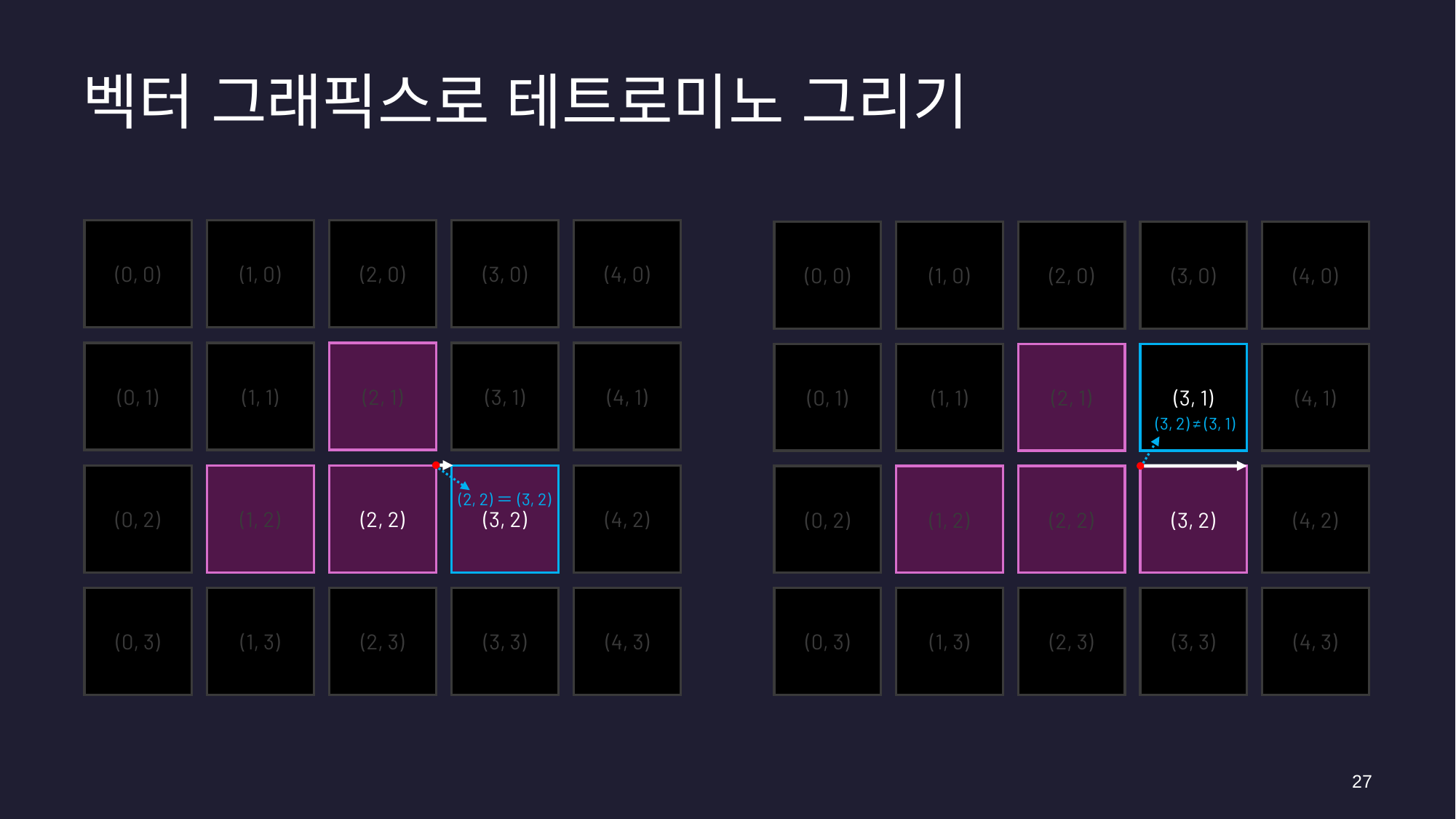

# 벡터 그래픽스로 테트로미노 그리기
(2, 0)
(3, 0)
(4, 0)
(1, 0)
(0, 0)
(2, 1)
(3, 1)
(4, 1)
(0, 1)
(1, 1)

(2, 2)
(3, 2)
(4, 2)
(0, 2)
(1, 2)
(2, 2)＝(3, 2)
(2, 3)
(3, 3)
(4, 3)
(0, 3)
(1, 3)
(2, 0)
(3, 0)
(4, 0)
(1, 0)
(0, 0)
(2, 1)
(3, 1)
(4, 1)
(0, 1)
(1, 1)
(3, 2) ≠ (3, 1)

(2, 2)
(3, 2)
(4, 2)
(0, 2)
(1, 2)
(2, 3)
(3, 3)
(4, 3)
(0, 3)
(1, 3)
27